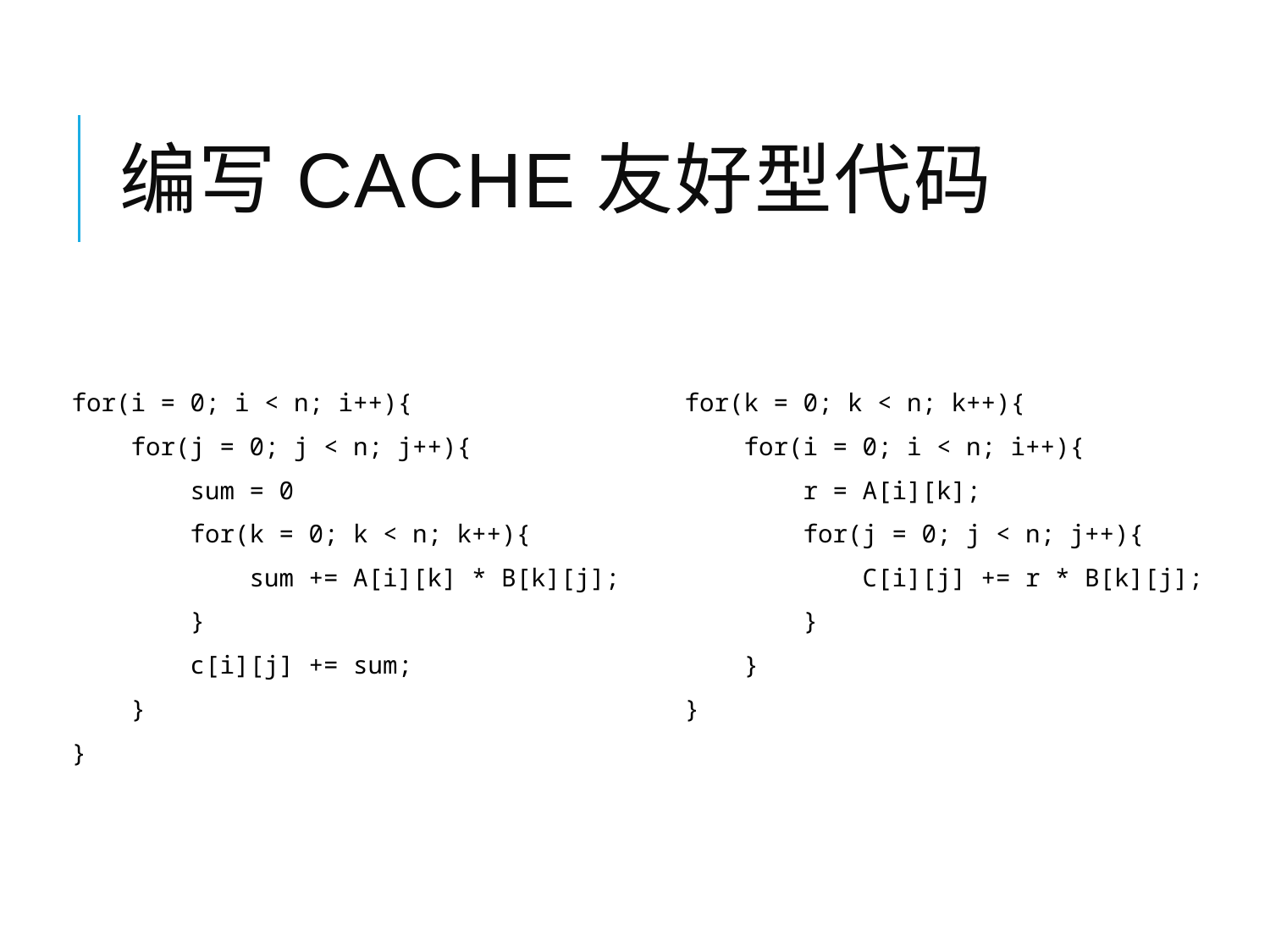

# 编写cache友好型代码
for(k = 0; k < n; k++){
    for(i = 0; i < n; i++){
        r = A[i][k];
        for(j = 0; j < n; j++){
            C[i][j] += r * B[k][j];
        }
    }
}
for(i = 0; i < n; i++){
    for(j = 0; j < n; j++){
        sum = 0
        for(k = 0; k < n; k++){
            sum += A[i][k] * B[k][j];
        }
        c[i][j] += sum;
    }
}